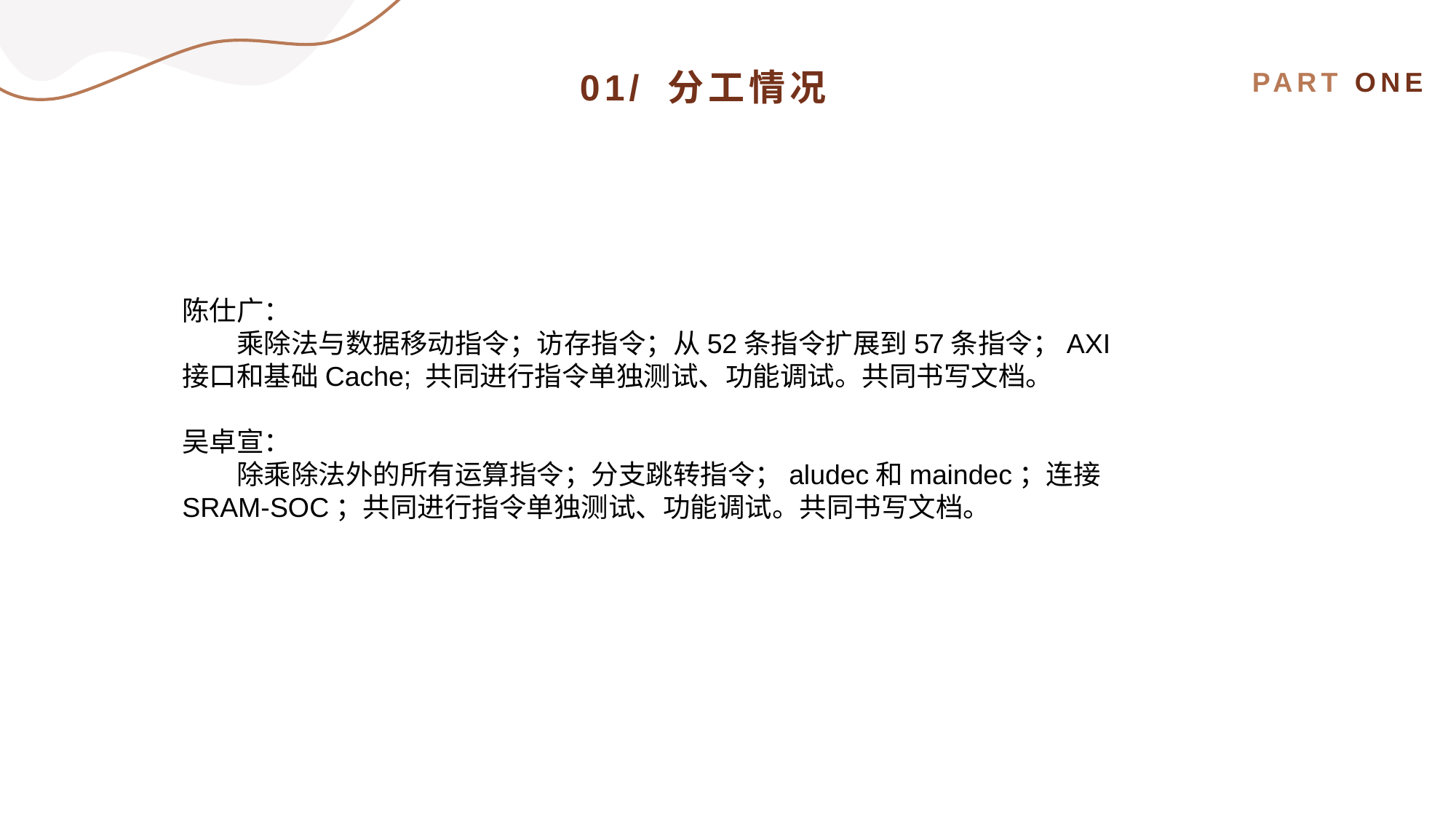

01/ 分工情况
PART ONE
陈仕广：
乘除法与数据移动指令；访存指令；从52条指令扩展到57条指令；AXI接口和基础Cache; 共同进行指令单独测试、功能调试。共同书写文档。

吴卓宣：
除乘除法外的所有运算指令；分支跳转指令；aludec和maindec；连接SRAM-SOC；共同进行指令单独测试、功能调试。共同书写文档。